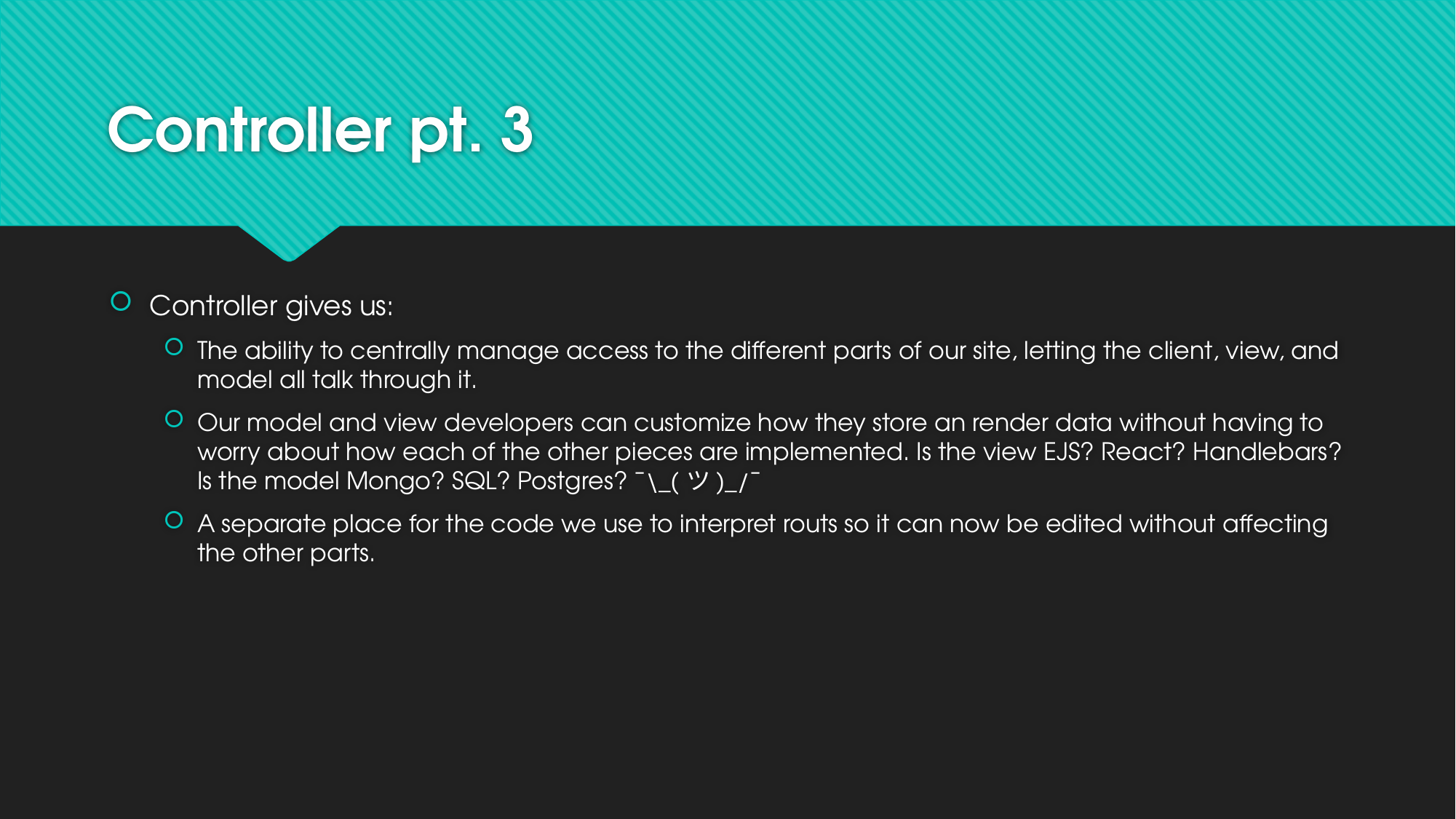

# Controller pt. 3
Controller gives us:
The ability to centrally manage access to the different parts of our site, letting the client, view, and model all talk through it.
Our model and view developers can customize how they store an render data without having to worry about how each of the other pieces are implemented. Is the view EJS? React? Handlebars? Is the model Mongo? SQL? Postgres? ¯\_(ツ)_/¯
A separate place for the code we use to interpret routs so it can now be edited without affecting the other parts.